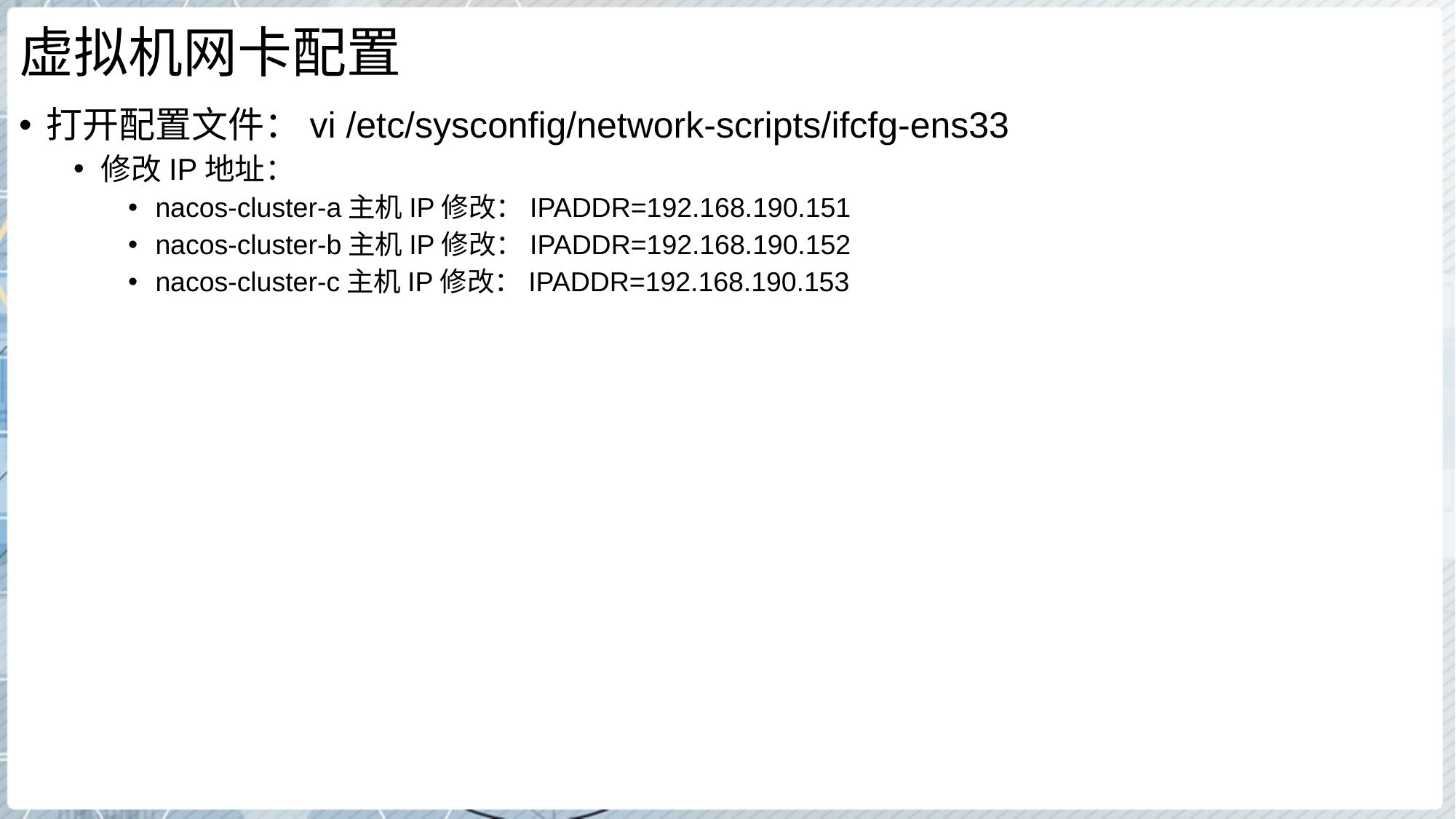

# 虚拟机网卡配置
打开配置文件：vi /etc/sysconfig/network-scripts/ifcfg-ens33
修改IP地址：
nacos-cluster-a主机IP修改：IPADDR=192.168.190.151
nacos-cluster-b主机IP修改：IPADDR=192.168.190.152
nacos-cluster-c主机IP修改：IPADDR=192.168.190.153